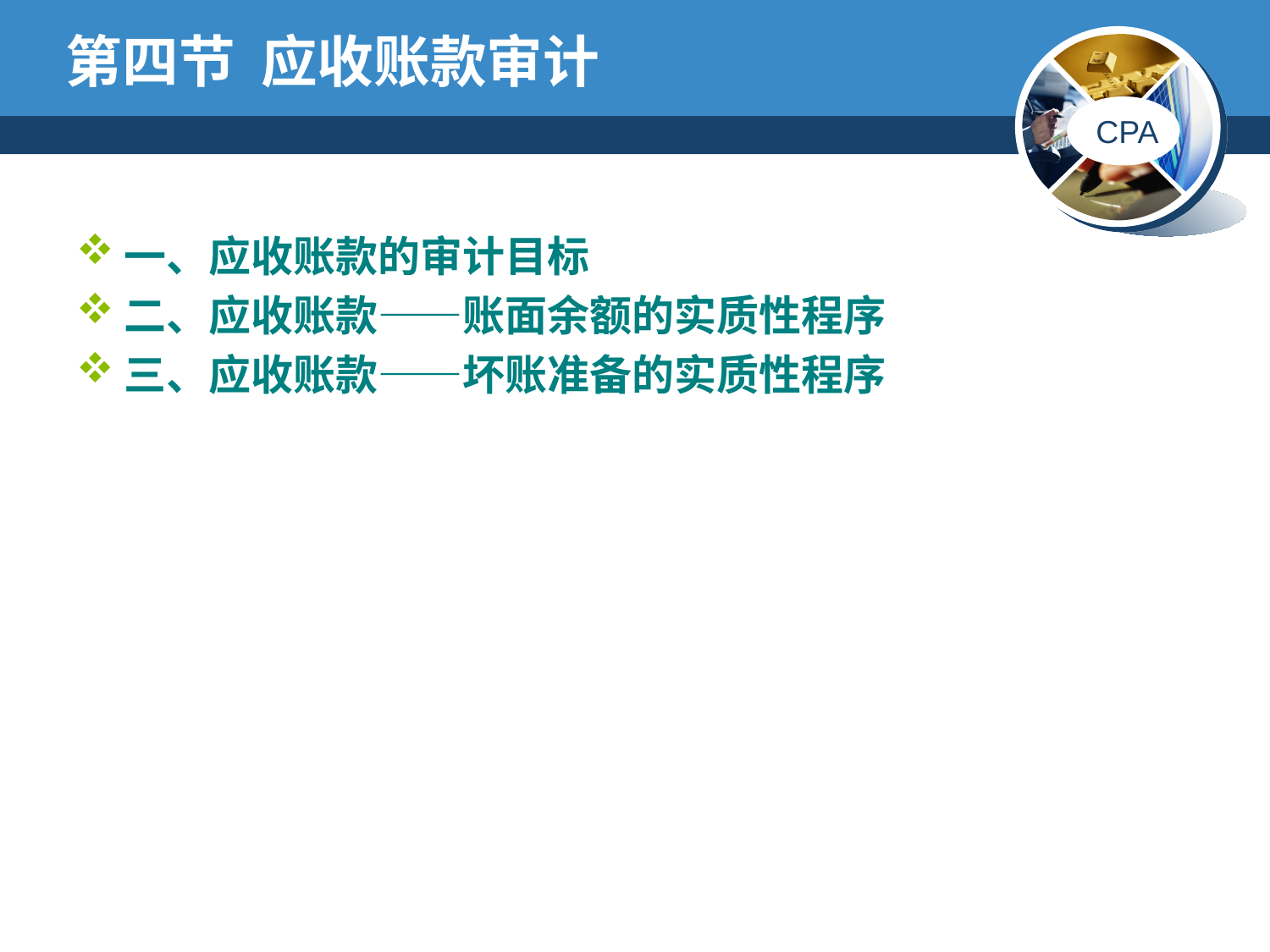

# 第四节  应收账款审计

一、应收账款的审计目标
二、应收账款——账面余额的实质性程序
三、应收账款——坏账准备的实质性程序